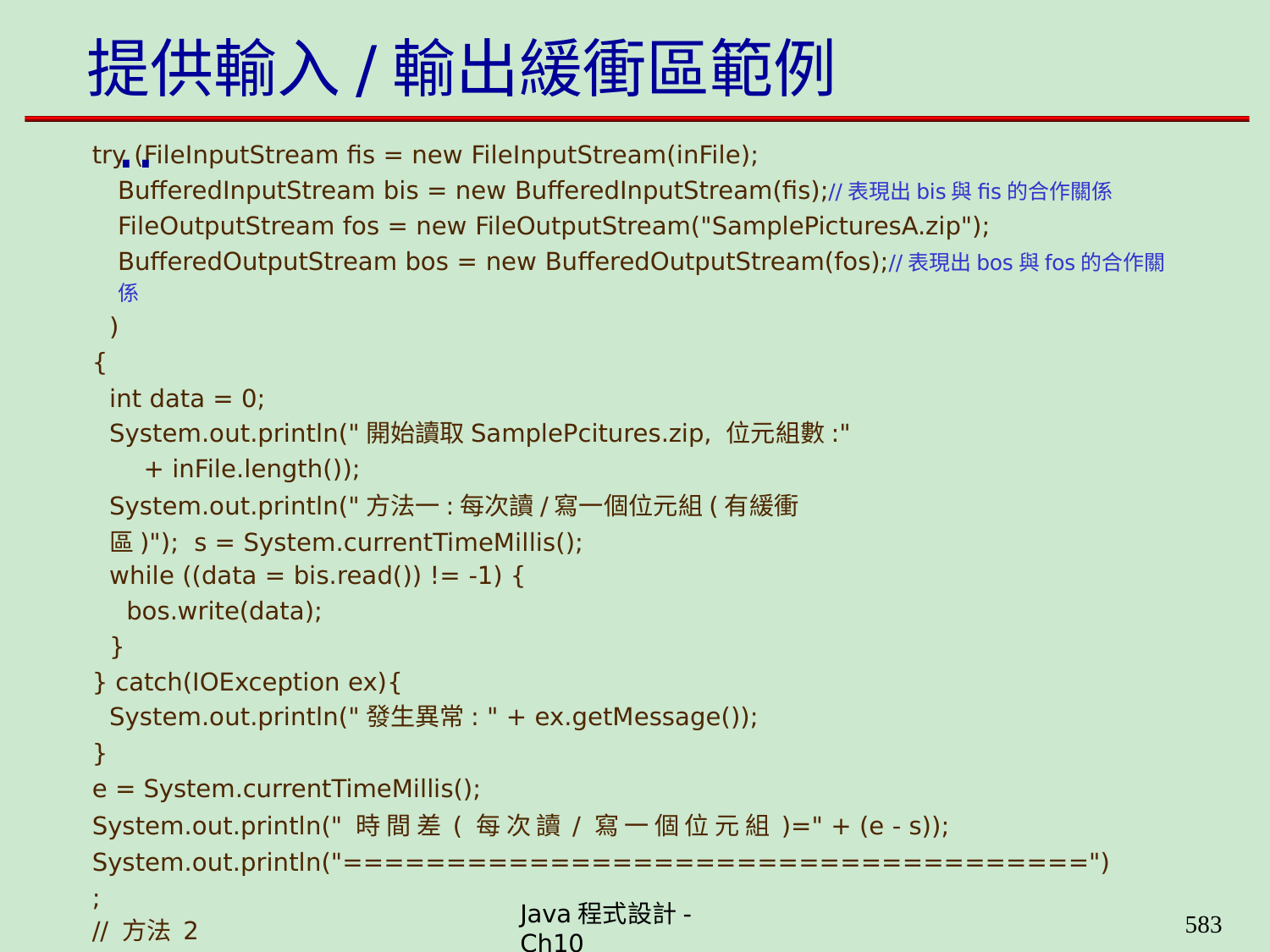

# 提供輸入/輸出緩衝區範例 ..
try (FileInputStream fis = new FileInputStream(inFile);
BufferedInputStream bis = new BufferedInputStream(fis);//表現出bis與fis的合作關係 FileOutputStream fos = new FileOutputStream("SamplePicturesA.zip");  BufferedOutputStream bos = new BufferedOutputStream(fos);//表現出bos與fos的合作關係
)
{
int data = 0;
System.out.println("開始讀取SamplePcitures.zip, 位元組數:"
+ inFile.length());
System.out.println("方法一:每次讀/寫一個位元組(有緩衝區)");  s = System.currentTimeMillis();
while ((data = bis.read()) != -1) {
bos.write(data);
}
} catch(IOException ex){
System.out.println("發生異常: " + ex.getMessage());
}
e = System.currentTimeMillis();
System.out.println(" 時 間 差 ( 每 次 讀 / 寫 一 個 位 元 組 )=" + (e - s));  System.out.println("====================================");
// 方法 2
Java程式設計-Ch10
583